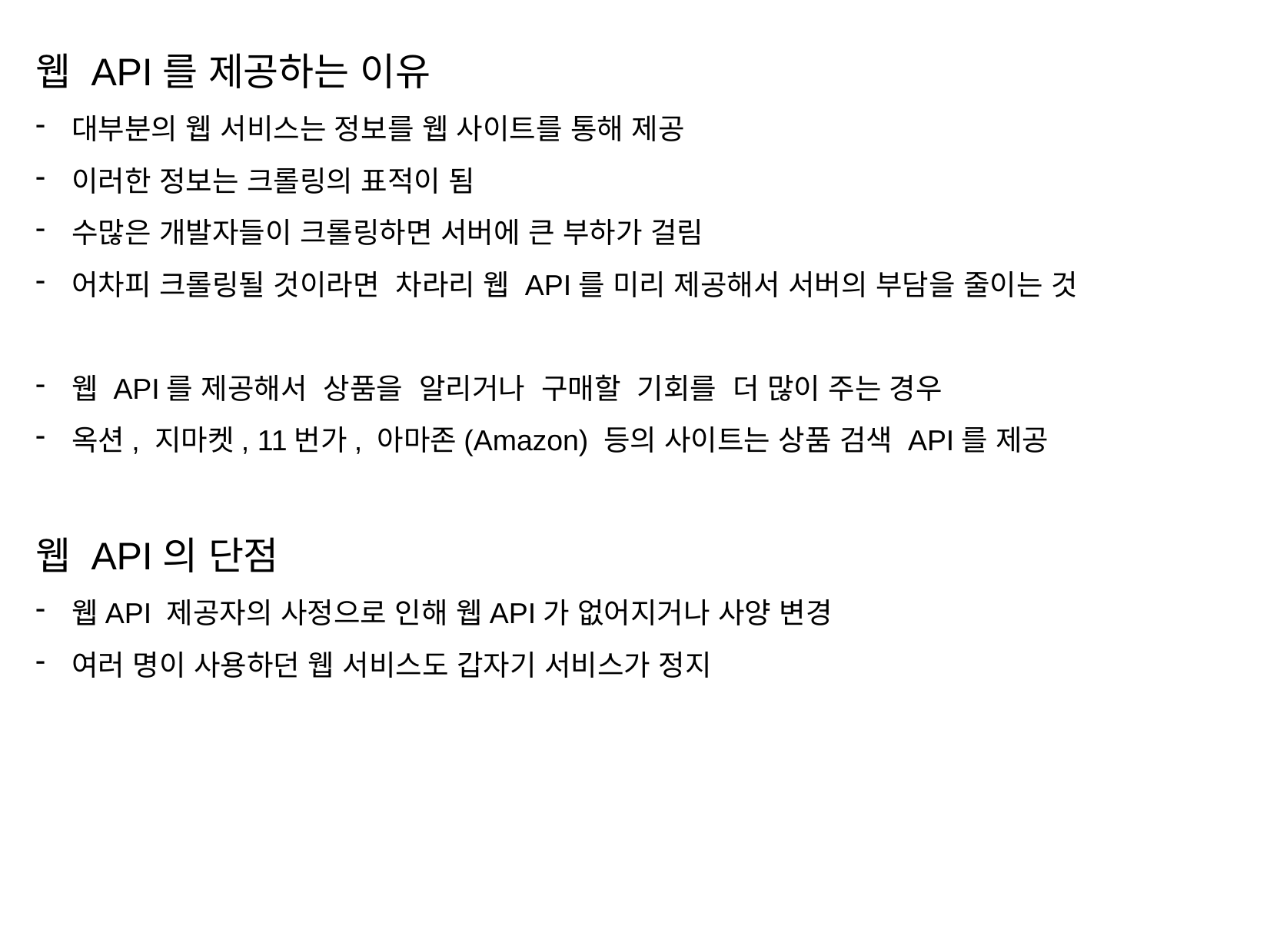

웹 API를 제공하는 이유
대부분의 웹 서비스는 정보를 웹 사이트를 통해 제공
이러한 정보는 크롤링의 표적이 됨
수많은 개발자들이 크롤링하면 서버에 큰 부하가 걸림
어차피 크롤링될 것이라면  차라리 웹 API를 미리 제공해서 서버의 부담을 줄이는 것

웹 API를 제공해서  상품을  알리거나  구매할  기회를  더 많이 주는 경우
옥션, 지마켓, 11번가, 아마존(Amazon) 등의 사이트는 상품 검색 API를 제공

웹 API의 단점
웹API 제공자의 사정으로 인해 웹API가 없어지거나 사양 변경
여러 명이 사용하던 웹 서비스도 갑자기 서비스가 정지